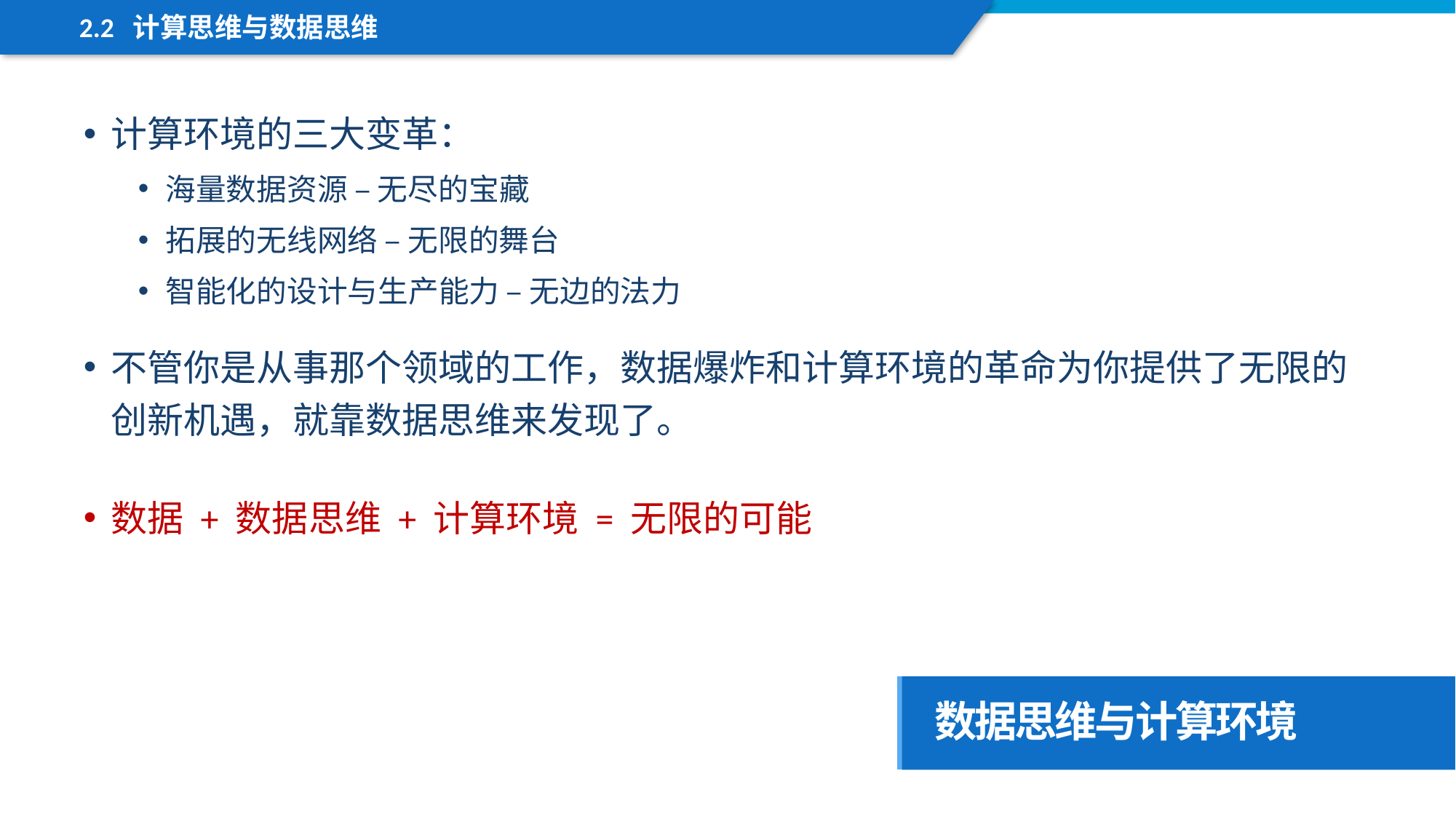

2.2  计算思维与数据思维
计算环境的三大变革：
海量数据资源 – 无尽的宝藏
拓展的无线网络 – 无限的舞台
智能化的设计与生产能力 – 无边的法力
不管你是从事那个领域的工作，数据爆炸和计算环境的革命为你提供了无限的创新机遇，就靠数据思维来发现了。
数据 + 数据思维 + 计算环境 = 无限的可能

数据思维与计算环境